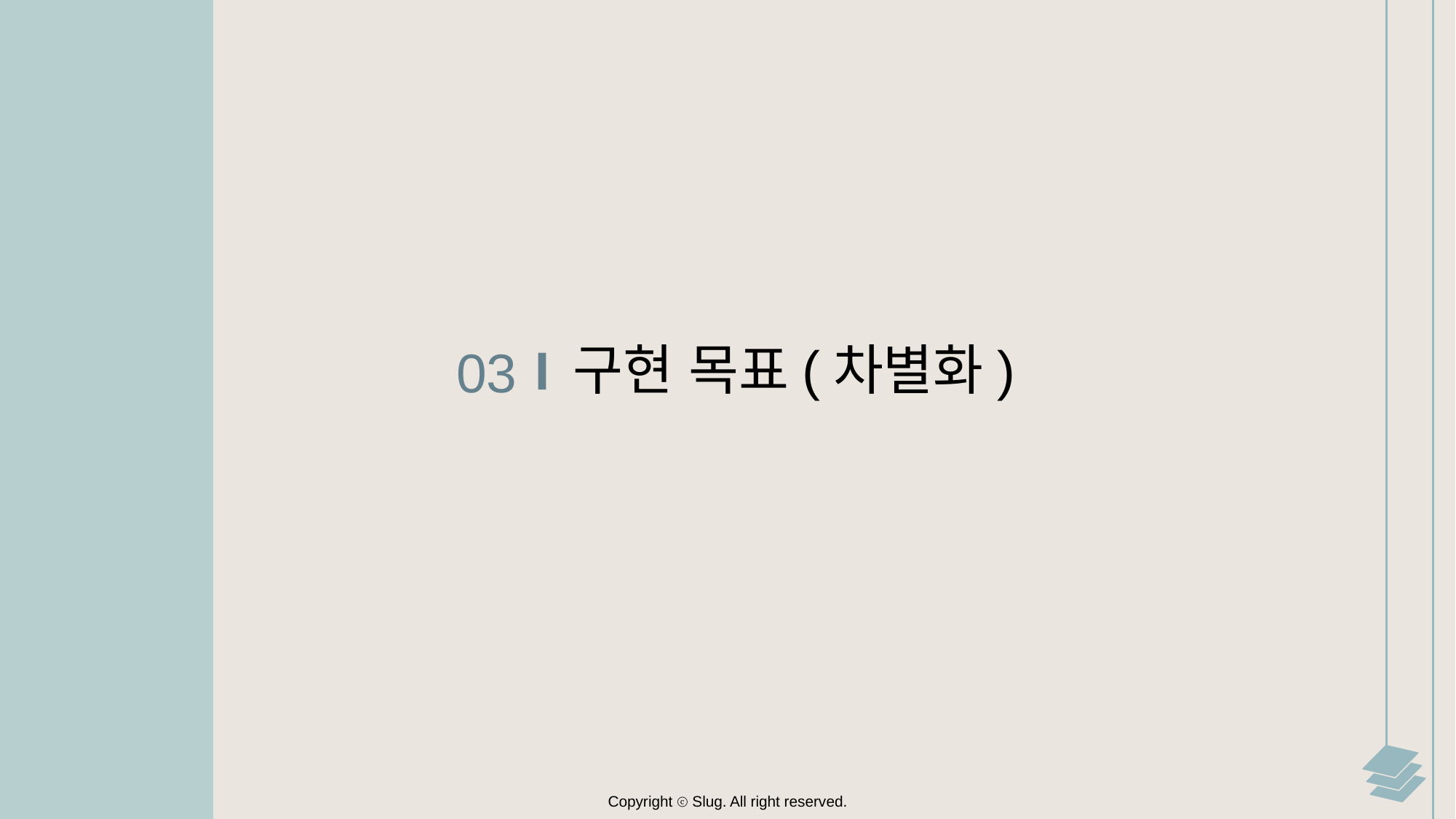

구현 목표(차별화)
03

Copyright ⓒ Slug. All right reserved.